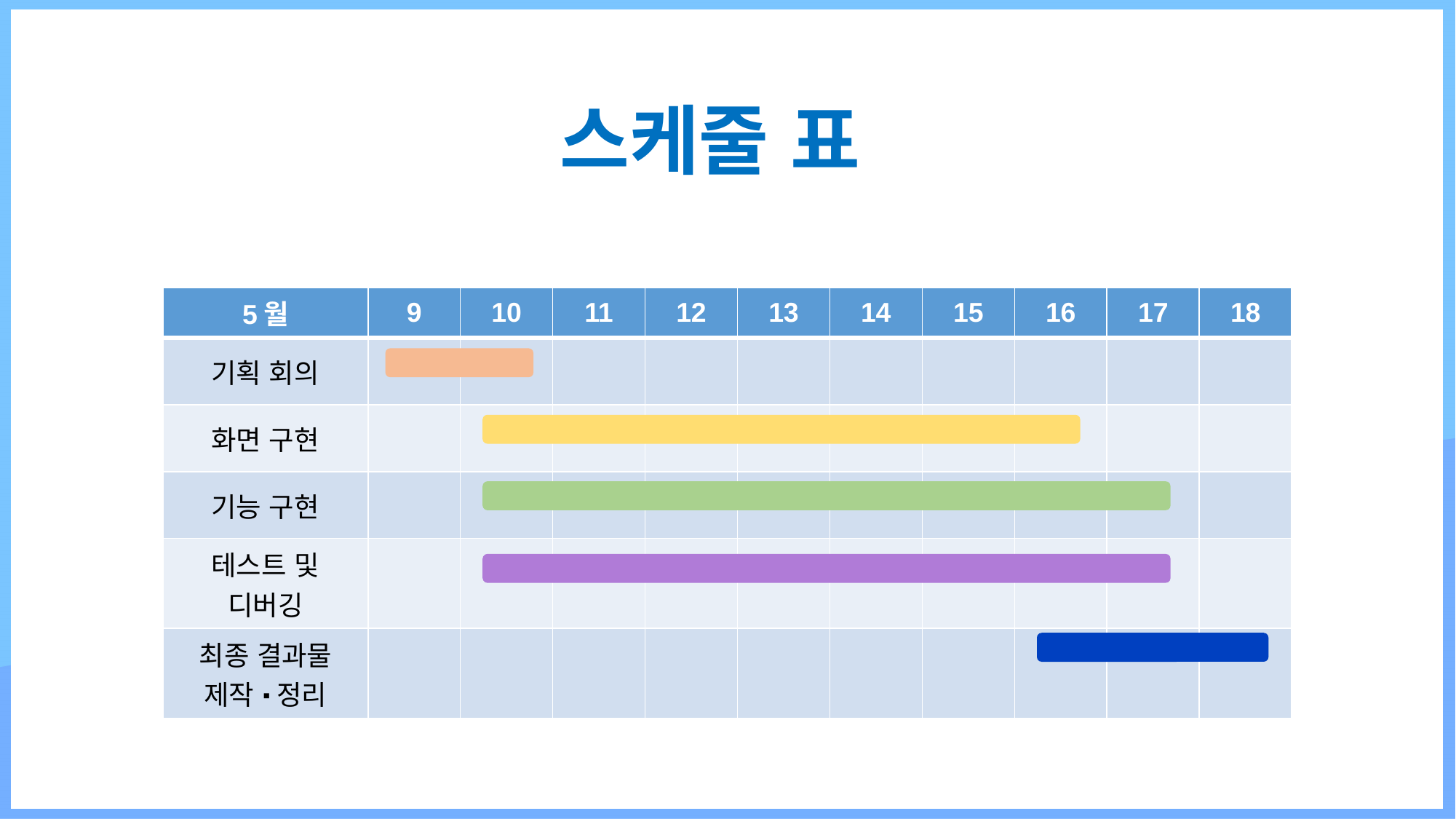

스케줄 표
| 5월 | 9 | 10 | 11 | 12 | 13 | 14 | 15 | 16 | 17 | 18 |
| --- | --- | --- | --- | --- | --- | --- | --- | --- | --- | --- |
| 기획 회의 |  |  |  |  |  |  |  |  |  |  |
| 화면 구현 |  |  |  |  |  |  |  |  |  |  |
| 기능 구현 |  |  |  |  |  |  |  |  |  |  |
| 테스트 및 디버깅 |  |  |  |  |  |  |  |  |  |  |
| 최종 결과물 제작·정리 |  |  |  |  |  |  |  |  |  |  |